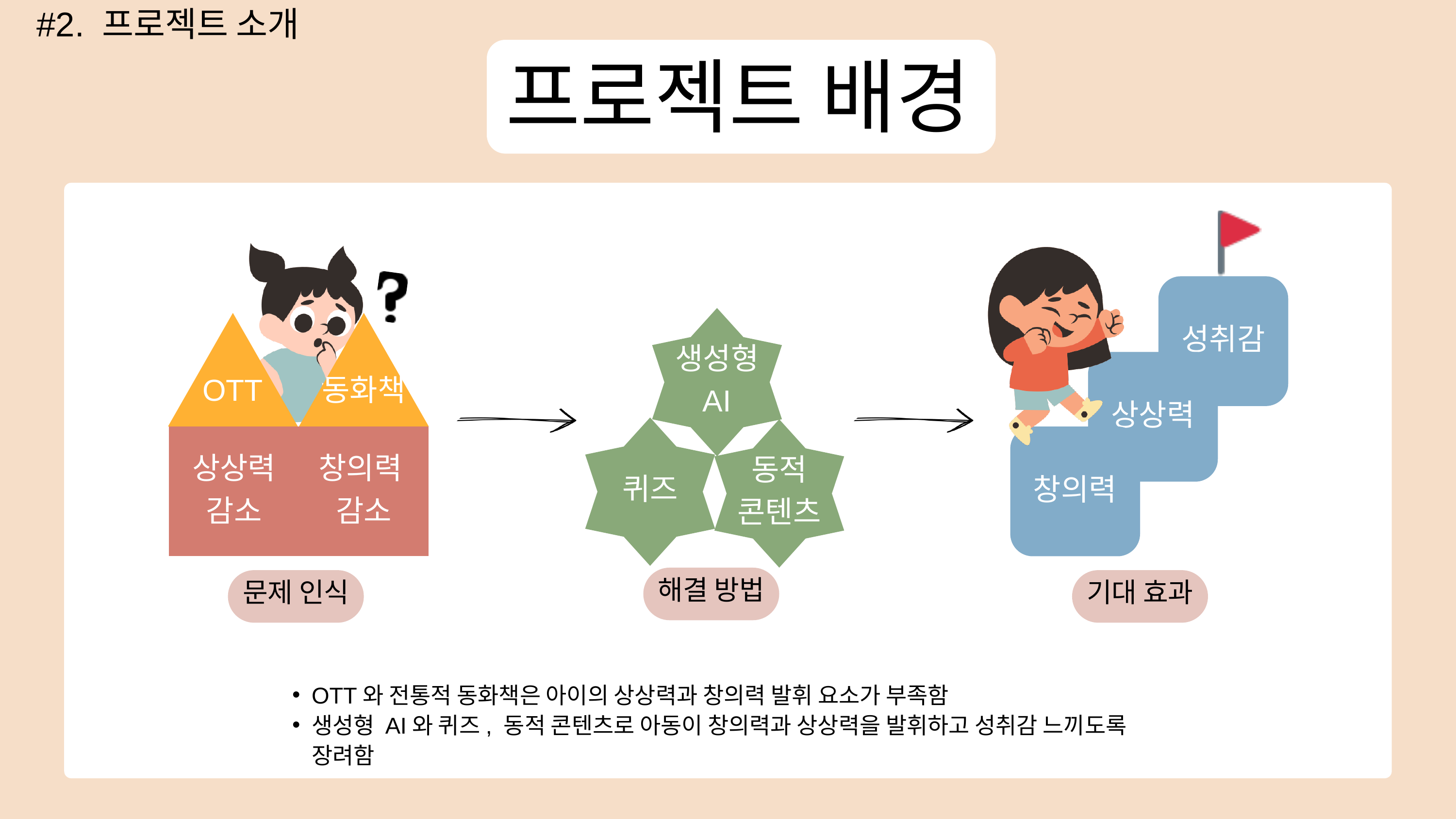

#2. 프로젝트 소개

프로젝트 배경

성취감

생성형
AI

OTT

동화책

상상력

퀴즈

동적
콘텐츠

상상력
감소

창의력
감소

창의력

해결 방법

문제 인식

기대 효과
OTT와 전통적 동화책은 아이의 상상력과 창의력 발휘 요소가 부족함
생성형 AI와 퀴즈, 동적 콘텐츠로 아동이 창의력과 상상력을 발휘하고 성취감 느끼도록 장려함